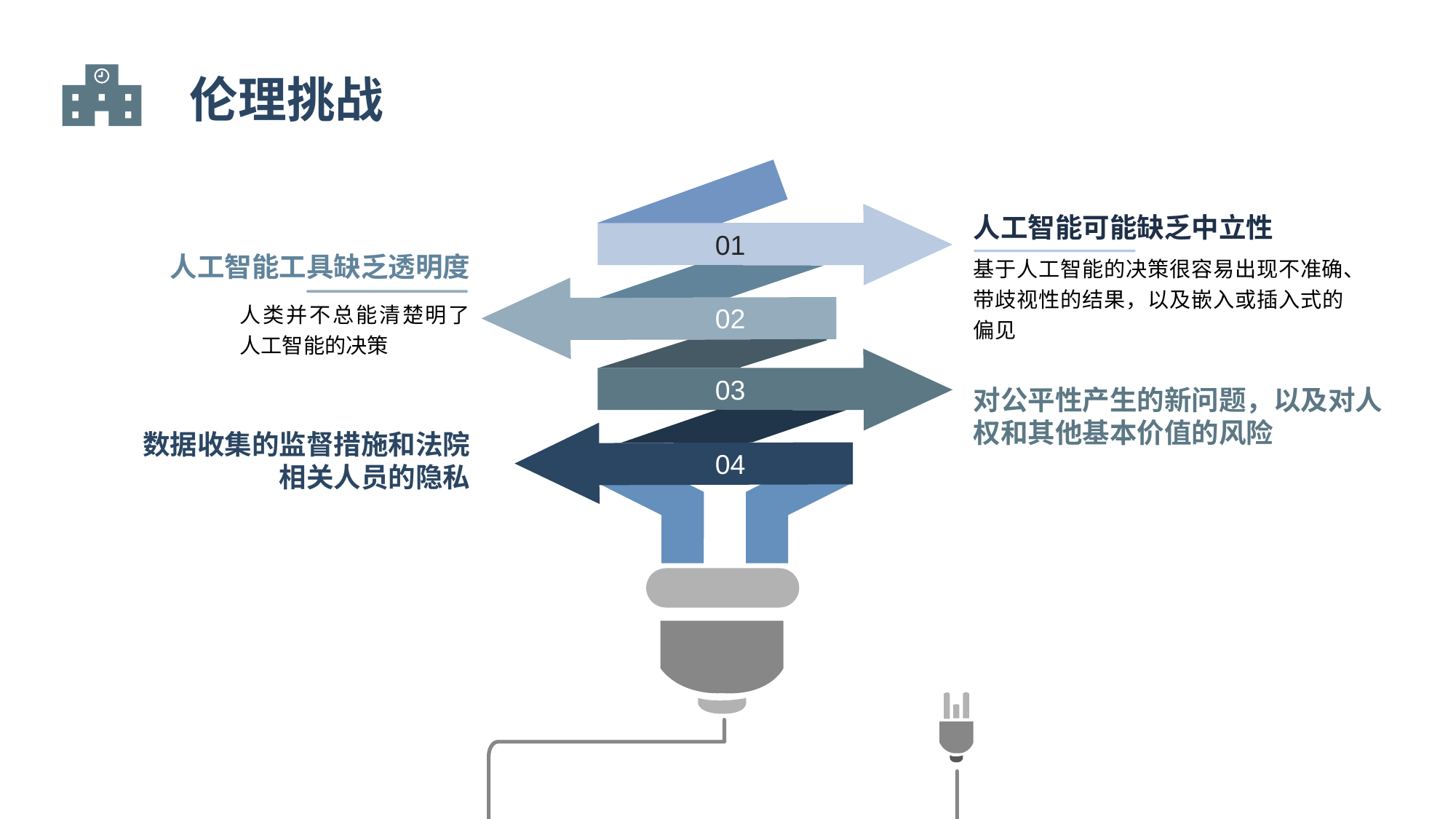

伦理挑战

 01

 02

 03

 04

人工智能可能缺乏中立性

基于人工智能的决策很容易出现不准确、带歧视性的结果，以及嵌入或插入式的偏见
人工智能工具缺乏透明度

人类并不总能清楚明了人工智能的决策
对公平性产生的新问题，以及对人权和其他基本价值的风险
数据收集的监督措施和法院相关人员的隐私